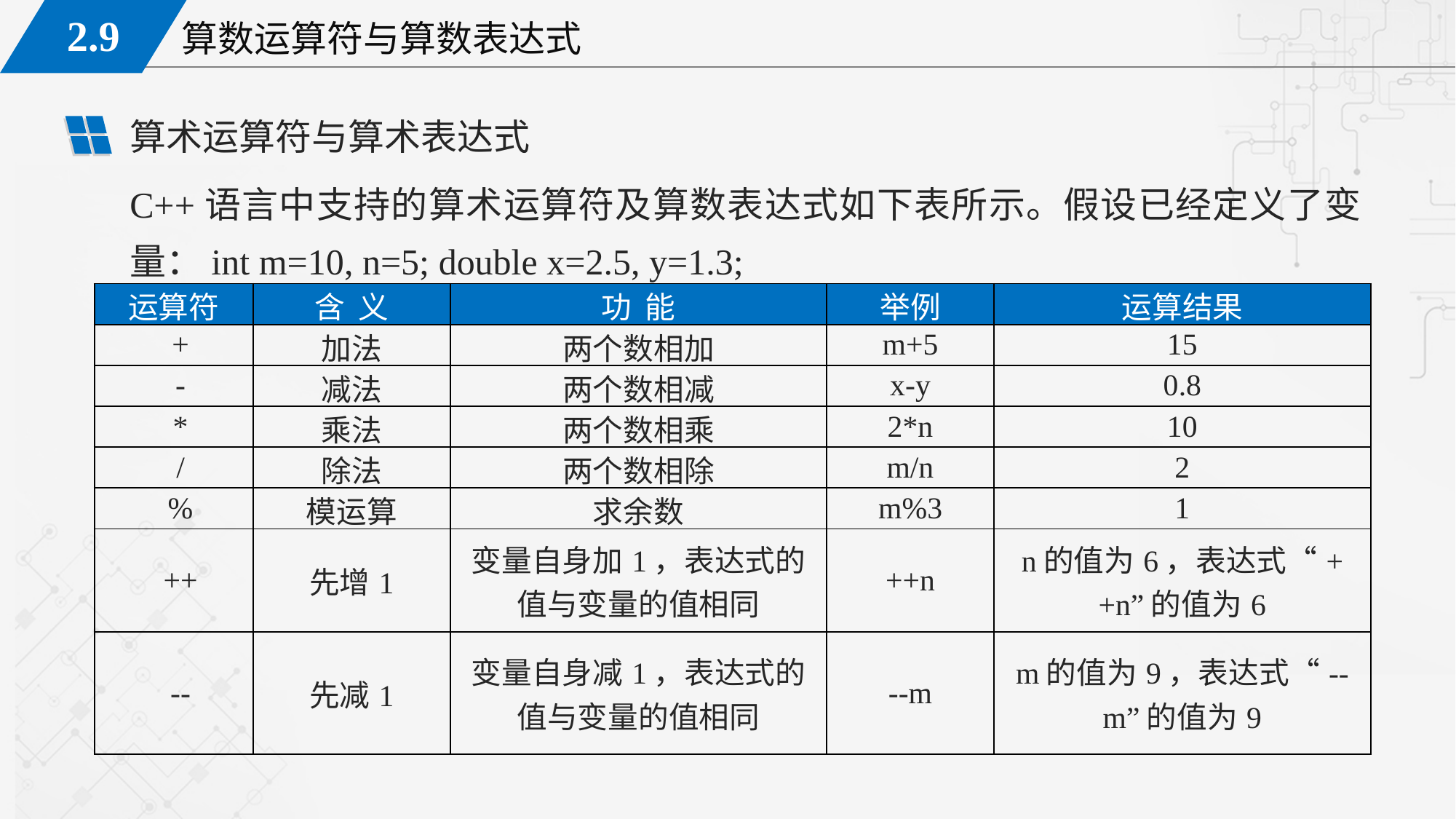

算术运算符与算术表达式

C++语言中支持的算术运算符及算数表达式如下表所示。假设已经定义了变量：int m=10, n=5; double x=2.5, y=1.3;
| 运算符 | 含 义 | 功 能 | 举例 | 运算结果 |
| --- | --- | --- | --- | --- |
| + | 加法 | 两个数相加 | m+5 | 15 |
| - | 减法 | 两个数相减 | x-y | 0.8 |
| \* | 乘法 | 两个数相乘 | 2\*n | 10 |
| / | 除法 | 两个数相除 | m/n | 2 |
| % | 模运算 | 求余数 | m%3 | 1 |
| ++ | 先增1 | 变量自身加1，表达式的值与变量的值相同 | ++n | n的值为6，表达式“++n”的值为6 |
| -- | 先减1 | 变量自身减1，表达式的值与变量的值相同 | --m | m的值为9，表达式“--m”的值为9 |